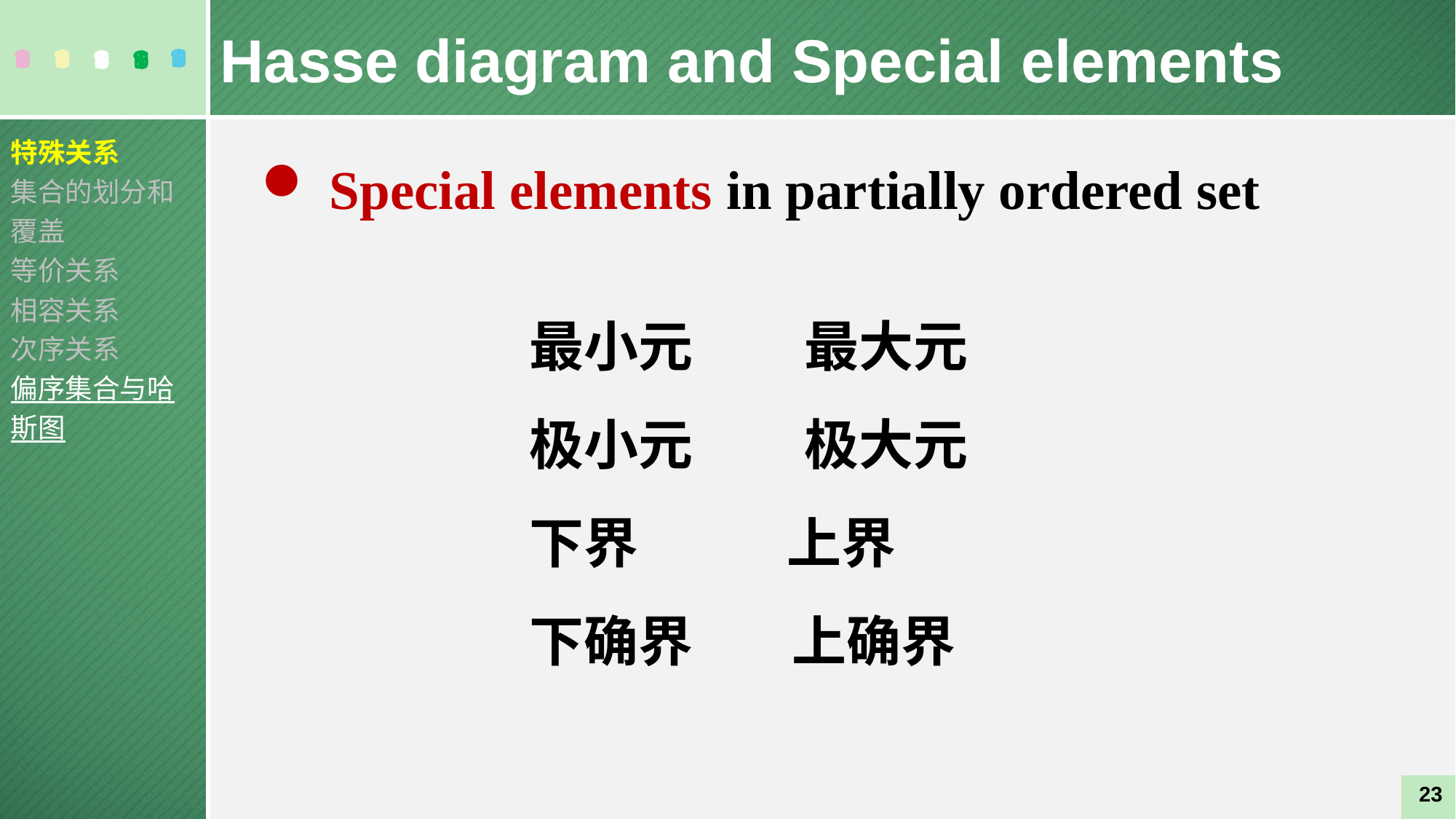

Hasse diagram and Special elements

特殊关系
集合的划分和覆盖
等价关系
相容关系
次序关系
偏序集合与哈斯图

Special elements in partially ordered set
最小元         最大元
极小元         极大元
下界            上界
下确界        上确界
23